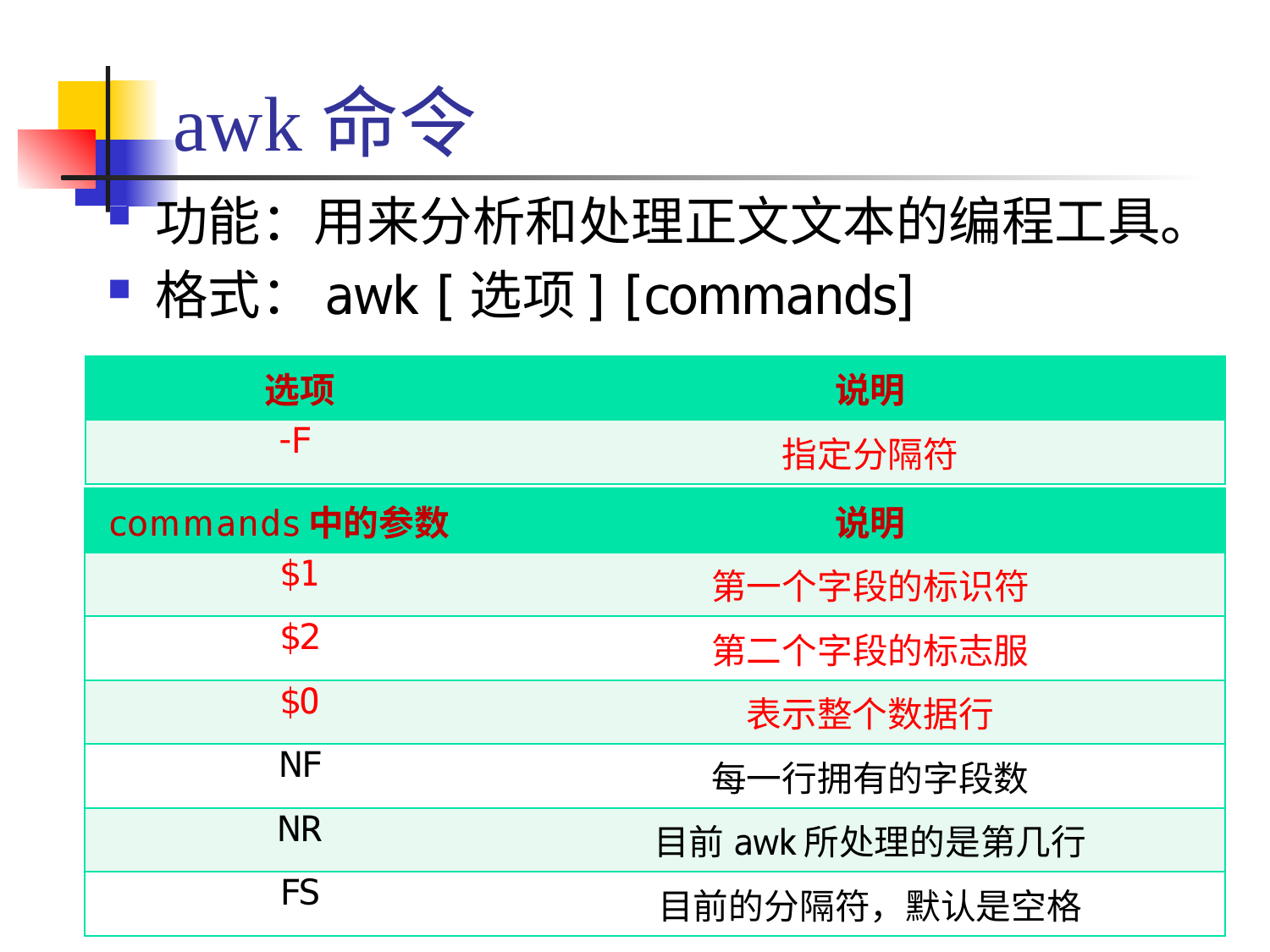

# awk命令
功能：用来分析和处理正文文本的编程工具。
格式：awk [选项] [commands]
| 选项 | 说明 |
| --- | --- |
| -F | 指定分隔符 |
| commands中的参数 | 说明 |
| --- | --- |
| $1 | 第一个字段的标识符 |
| $2 | 第二个字段的标志服 |
| $0 | 表示整个数据行 |
| NF | 每一行拥有的字段数 |
| NR | 目前awk所处理的是第几行 |
| FS | 目前的分隔符，默认是空格 |